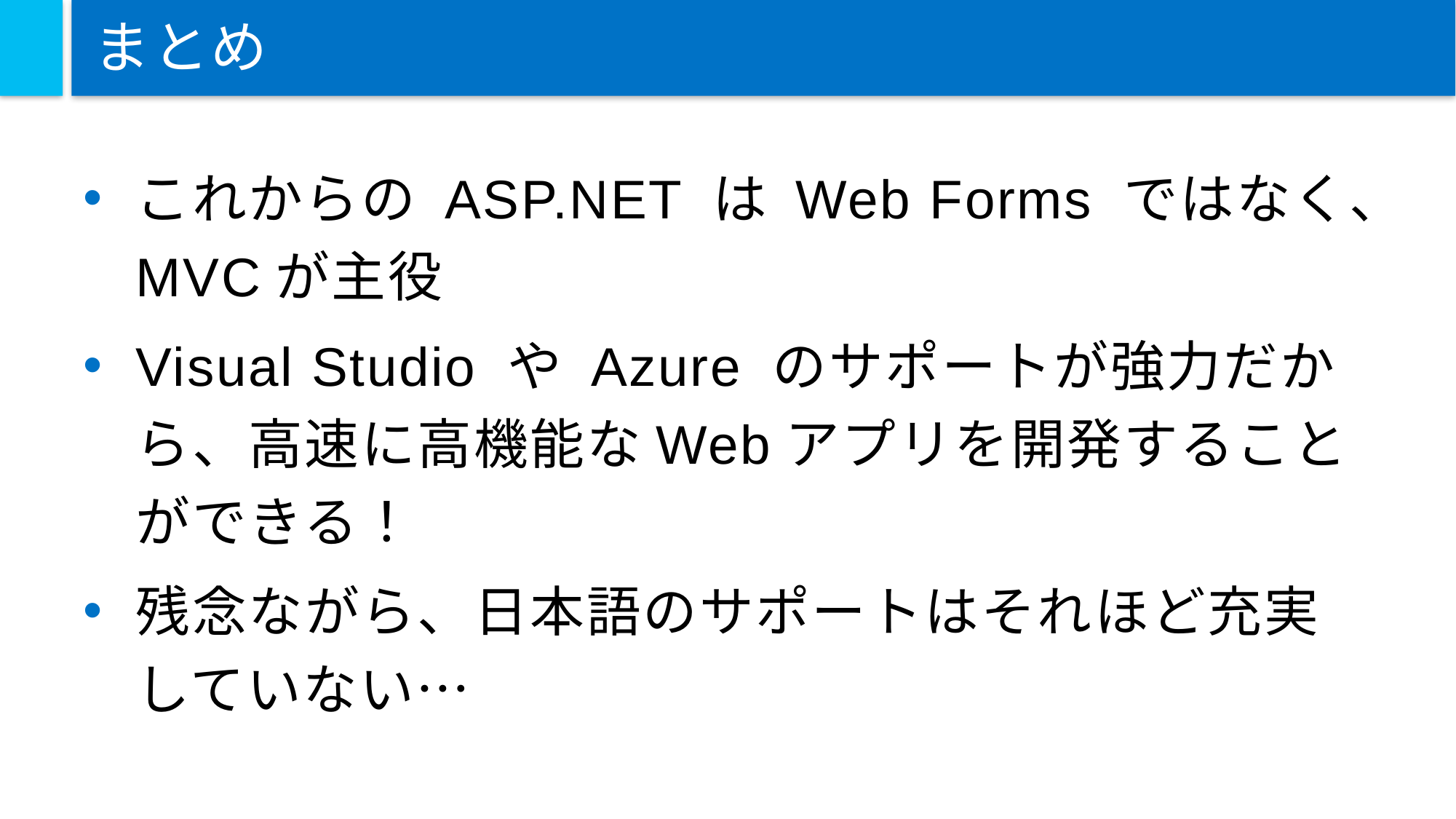

# まとめ
これからの ASP.NET は Web Forms ではなく、MVCが主役
Visual Studio や Azure のサポートが強力だから、高速に高機能なWebアプリを開発することができる！
残念ながら、日本語のサポートはそれほど充実していない…